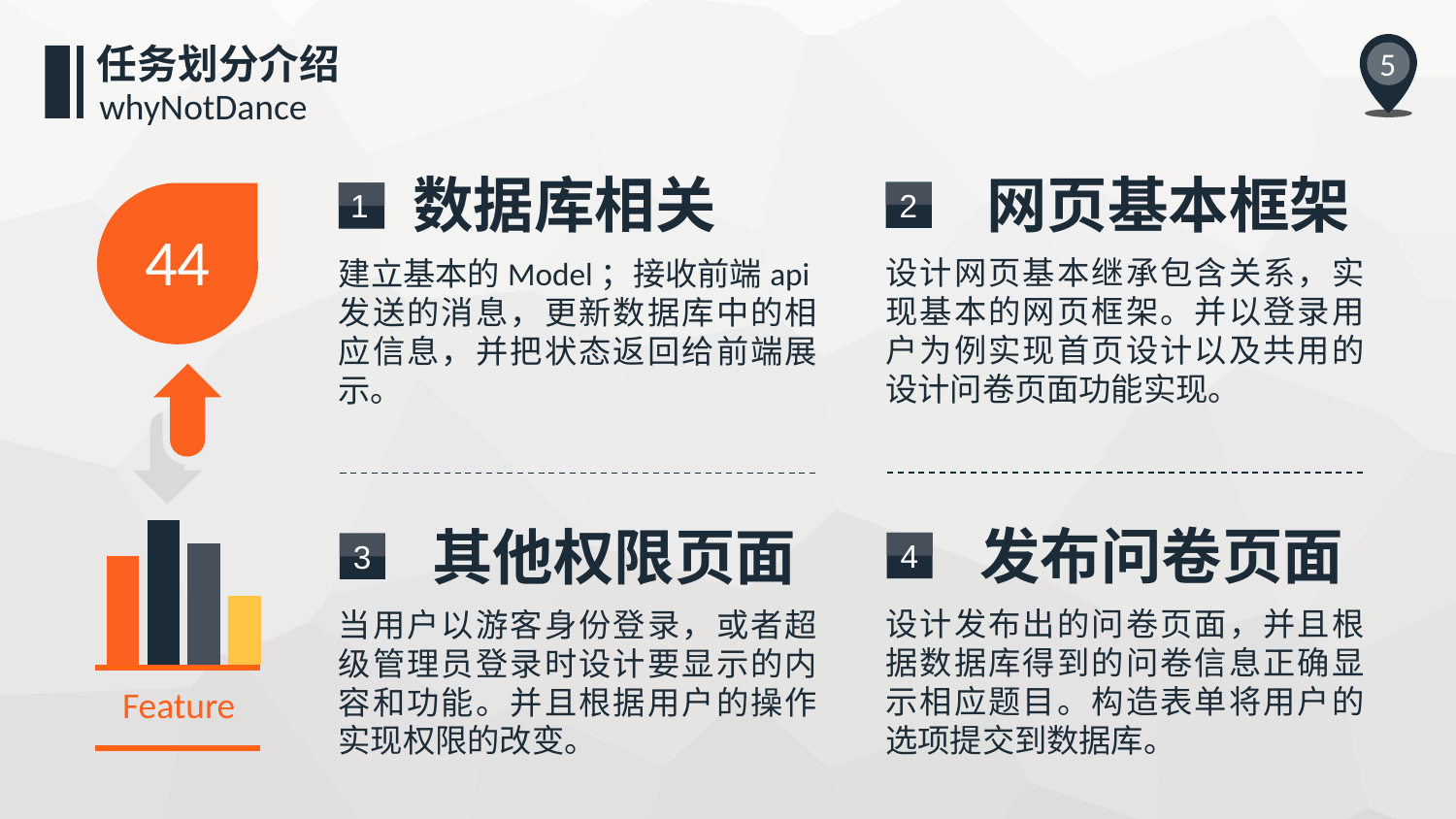

任务划分介绍
5

whyNotDance
数据库相关
网页基本框架
2

1

44
设计网页基本继承包含关系，实现基本的网页框架。并以登录用户为例实现首页设计以及共用的设计问卷页面功能实现。
建立基本的Model；接收前端api发送的消息，更新数据库中的相应信息，并把状态返回给前端展示。

### Chart

| Category |  |
|---|---|
| A | 25.19 |
| B | 33.62000000000001 |
| C | 28.32 |
| D | 16.1 |
发布问卷页面
其他权限页面
4

3

设计发布出的问卷页面，并且根据数据库得到的问卷信息正确显示相应题目。构造表单将用户的选项提交到数据库。
当用户以游客身份登录，或者超级管理员登录时设计要显示的内容和功能。并且根据用户的操作实现权限的改变。

Feature